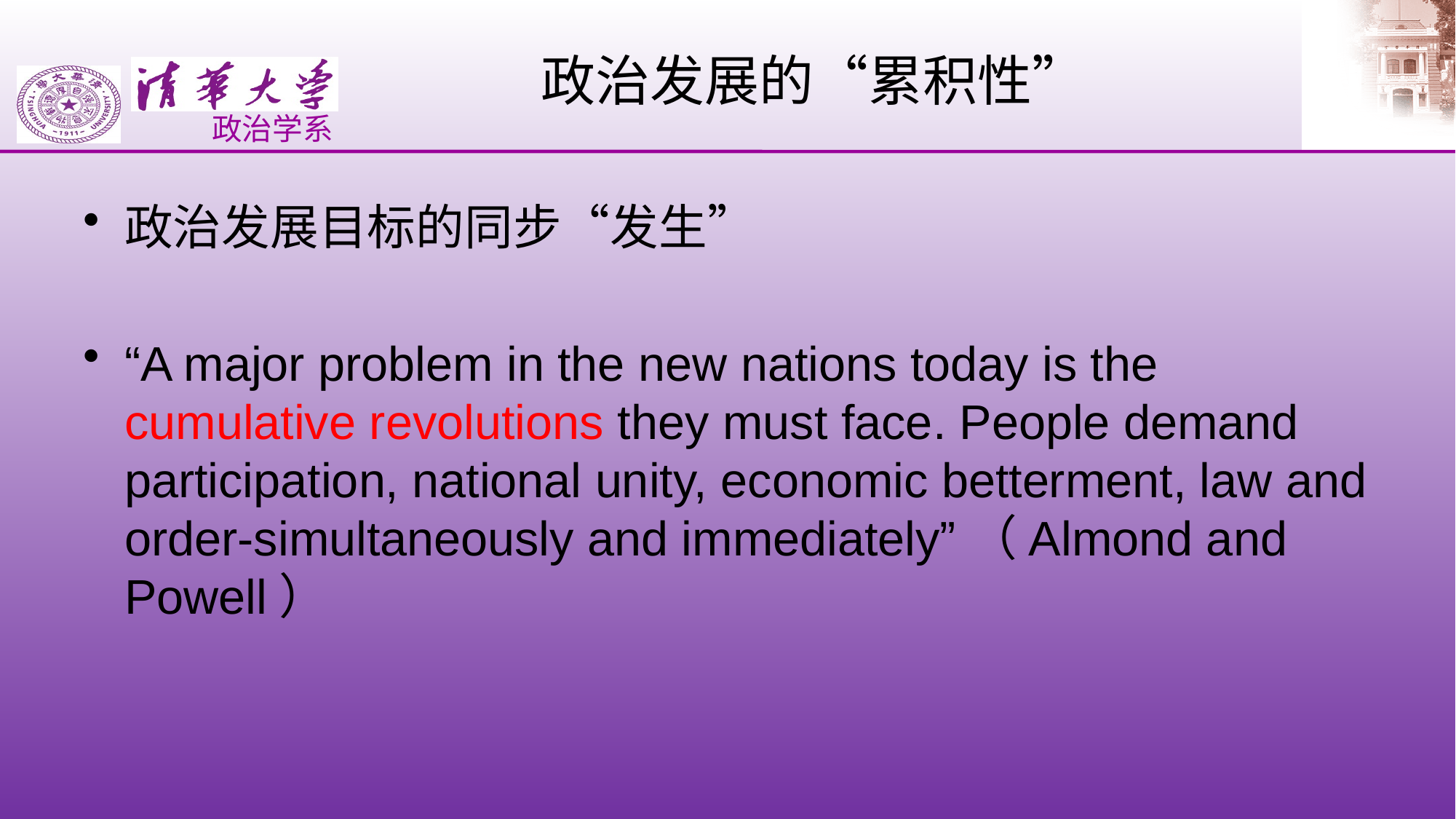

# 政治发展的“累积性”
政治发展目标的同步“发生”

“A major problem in the new nations today is the cumulative revolutions they must face. People demand participation, national unity, economic betterment, law and order-simultaneously and immediately”（Almond and Powell）